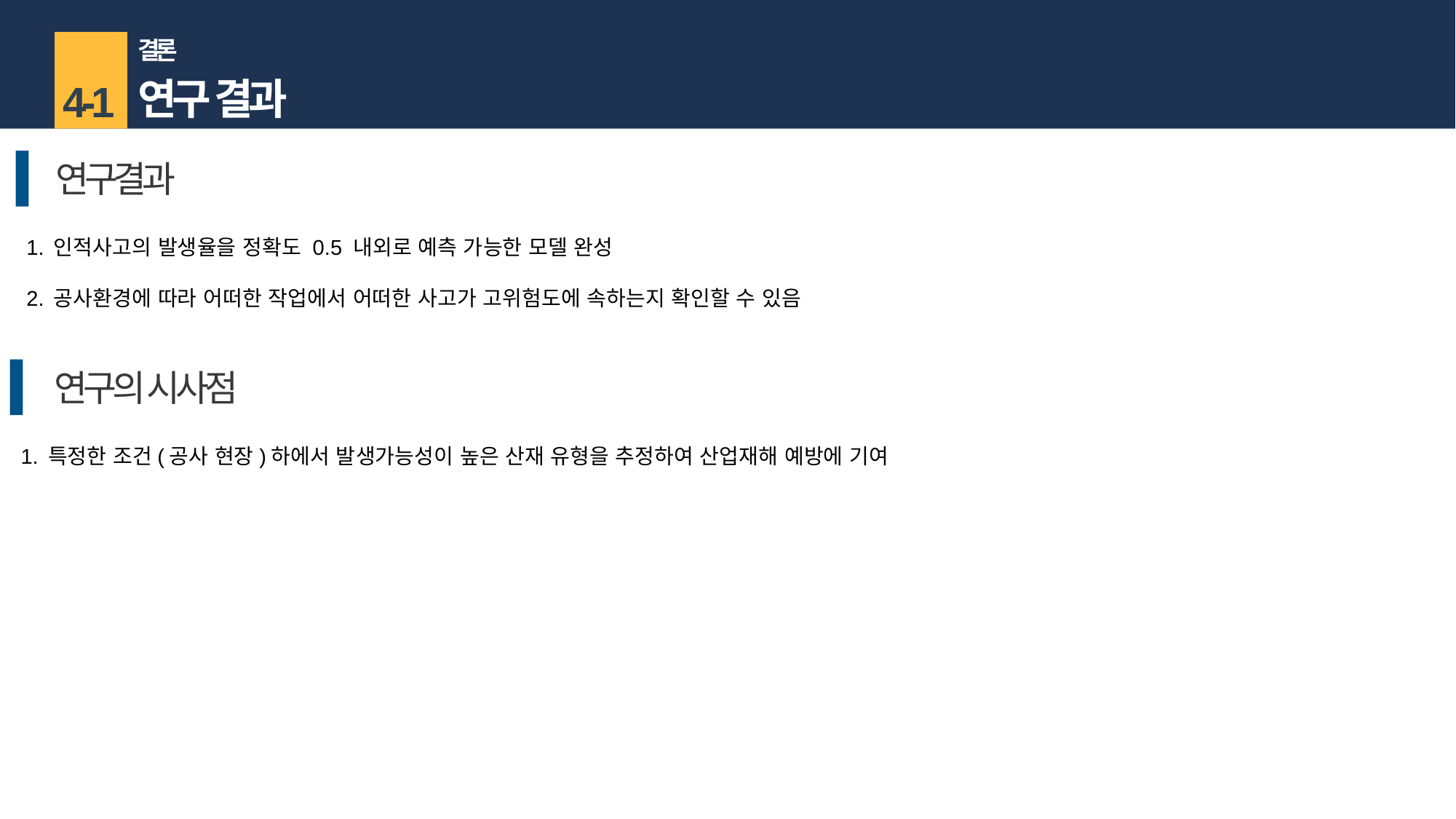

결론

연구 결과
4-1

연구결과
인적사고의 발생율을 정확도 0.5 내외로 예측 가능한 모델 완성

공사환경에 따라 어떠한 작업에서 어떠한 사고가 고위험도에 속하는지 확인할 수 있음

연구의 시사점
특정한 조건(공사 현장)하에서 발생가능성이 높은 산재 유형을 추정하여 산업재해 예방에 기여